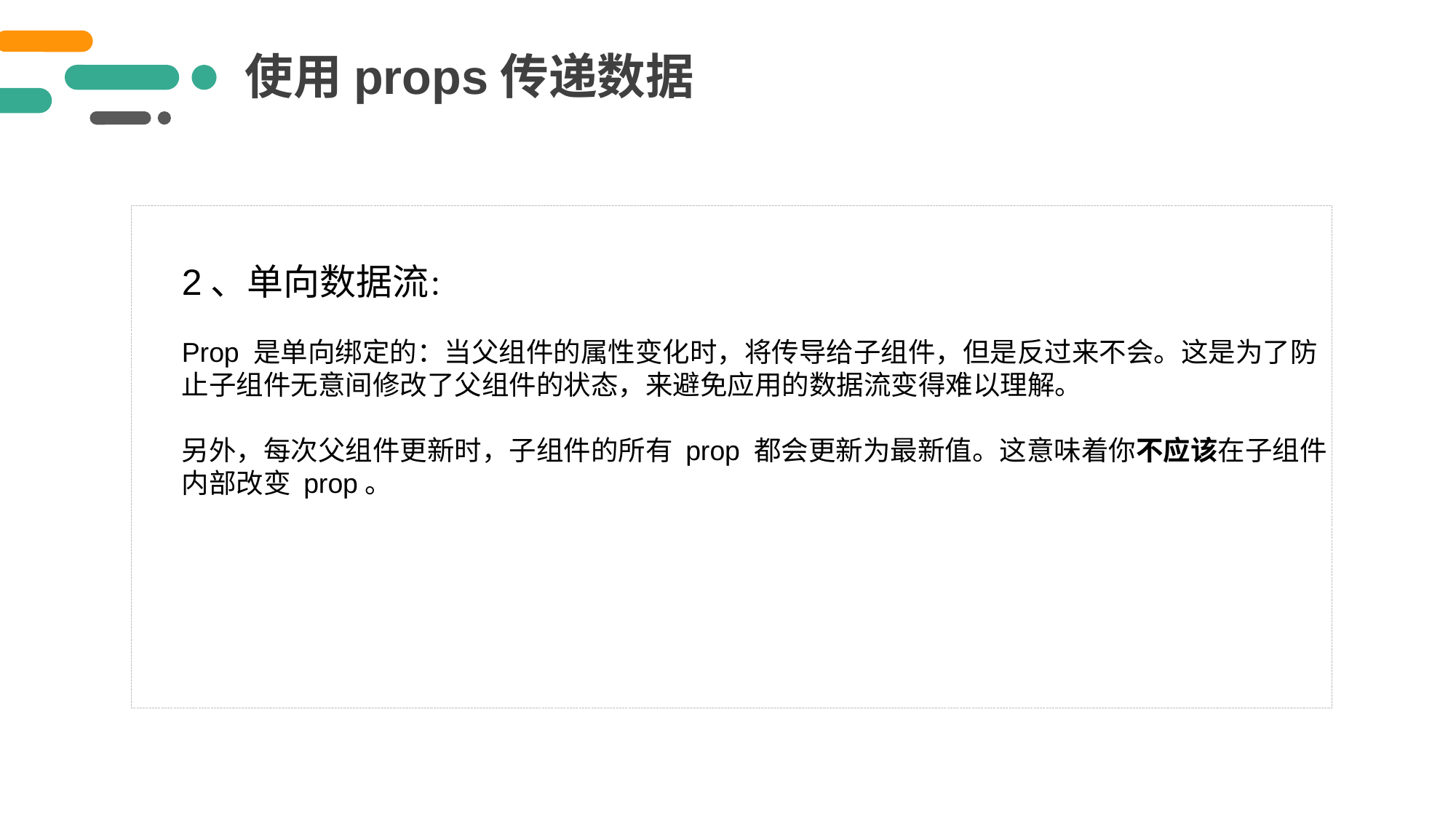

使用props传递数据

2、单向数据流：

Prop 是单向绑定的：当父组件的属性变化时，将传导给子组件，但是反过来不会。这是为了防止子组件无意间修改了父组件的状态，来避免应用的数据流变得难以理解。

另外，每次父组件更新时，子组件的所有 prop 都会更新为最新值。这意味着你不应该在子组件内部改变 prop。